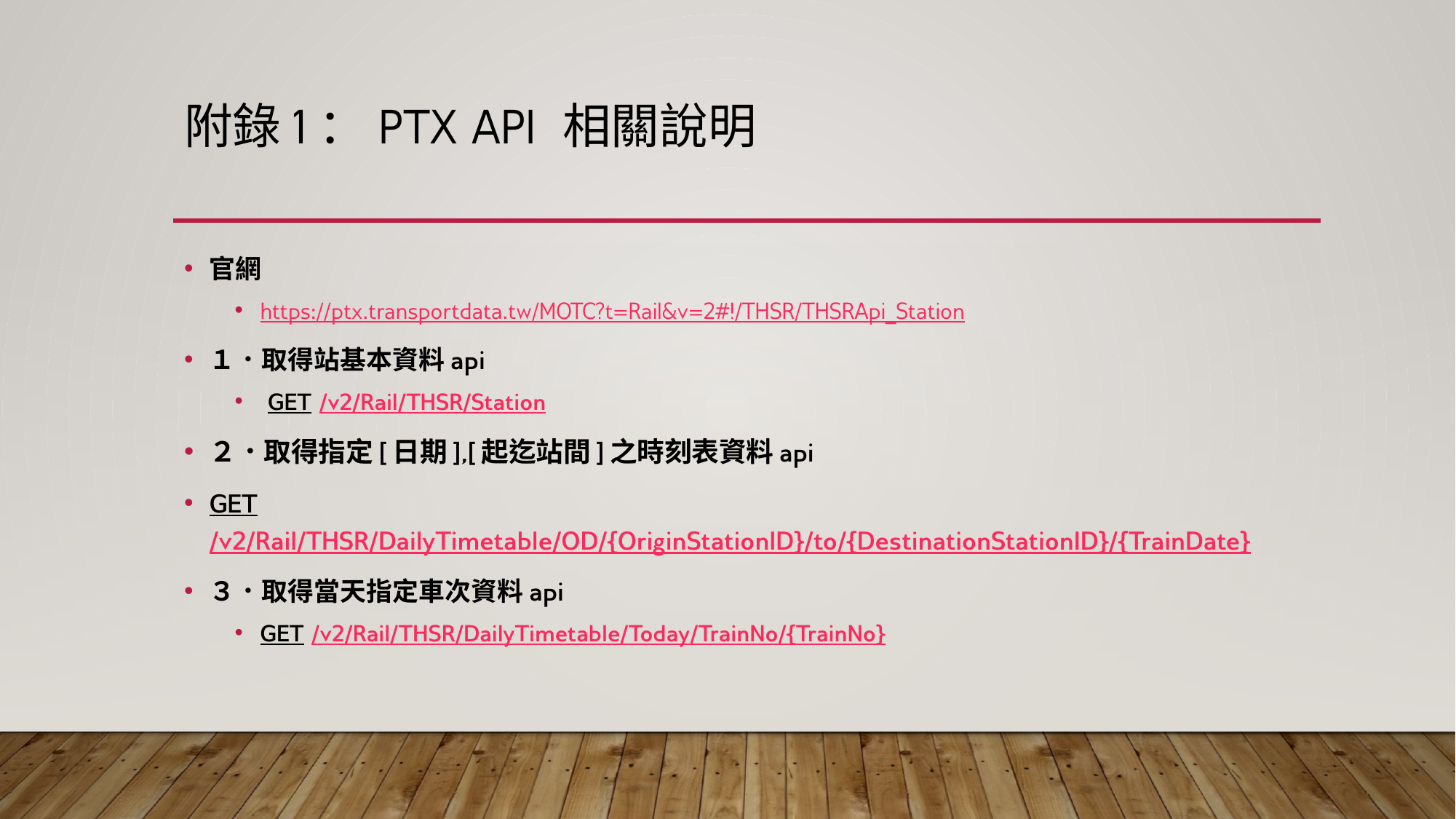

# 附錄1：Ptx api 相關說明
官網
https://ptx.transportdata.tw/MOTC?t=Rail&v=2#!/THSR/THSRApi_Station
１．取得站基本資料api
 GET /v2/Rail/THSR/Station
２．取得指定[日期],[起迄站間]之時刻表資料api
GET /v2/Rail/THSR/DailyTimetable/OD/{OriginStationID}/to/{DestinationStationID}/{TrainDate}
３．取得當天指定車次資料api
GET /v2/Rail/THSR/DailyTimetable/Today/TrainNo/{TrainNo}